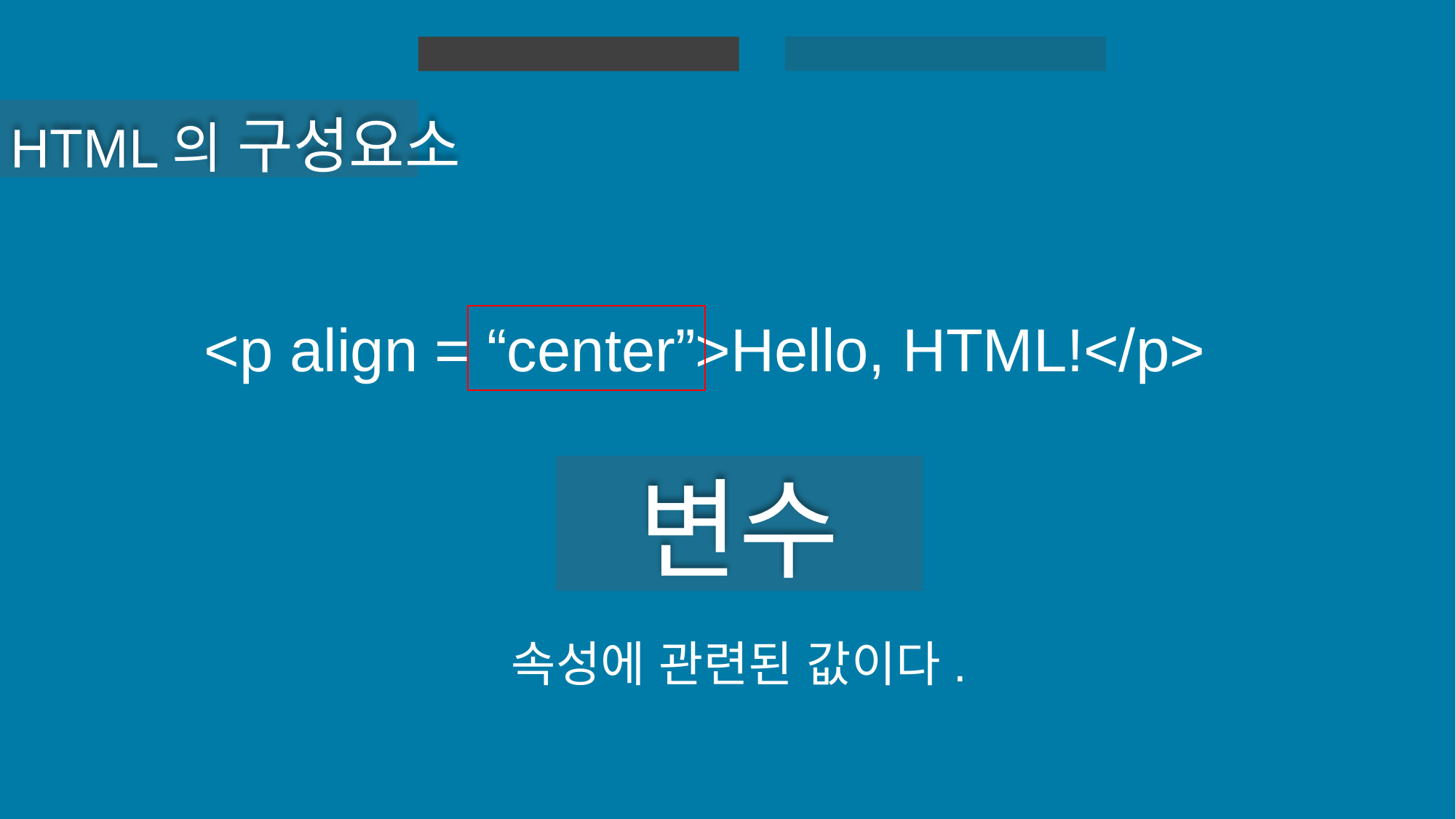

HTML 실습
HTML

HTML의 구성요소
<p align = “center”>Hello, HTML!</p>

변수

속성에 관련된 값이다.